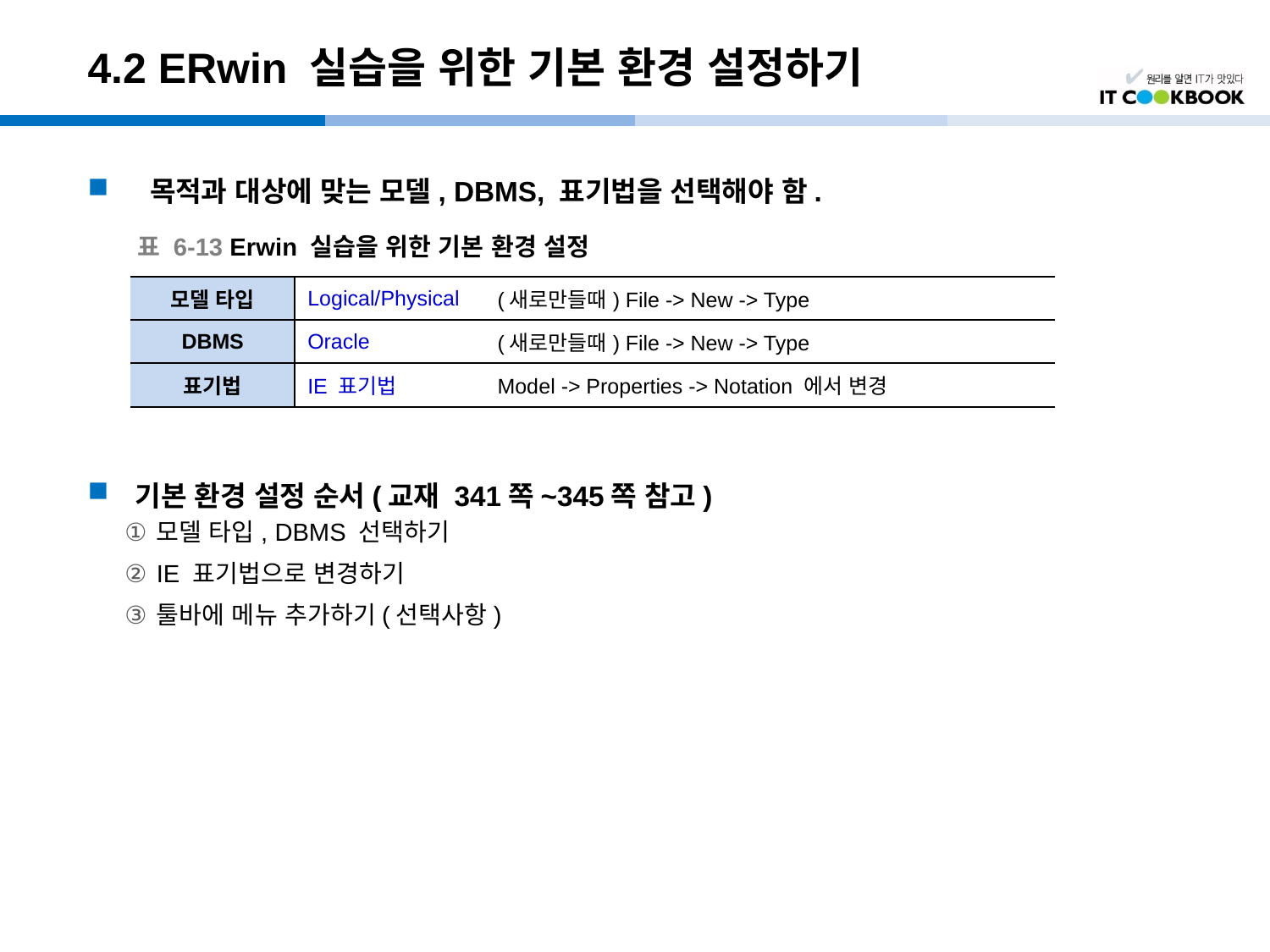

# 4.2 ERwin 실습을 위한 기본 환경 설정하기
 목적과 대상에 맞는 모델, DBMS, 표기법을 선택해야 함.

기본 환경 설정 순서(교재 341쪽~345쪽 참고)
모델 타입, DBMS 선택하기
IE 표기법으로 변경하기
툴바에 메뉴 추가하기(선택사항)
표 6-13 Erwin 실습을 위한 기본 환경 설정
| 모델 타입 | Logical/Physical | (새로만들때) File -> New -> Type |
| --- | --- | --- |
| DBMS | Oracle | (새로만들때) File -> New -> Type |
| 표기법 | IE 표기법 | Model -> Properties -> Notation 에서 변경 |